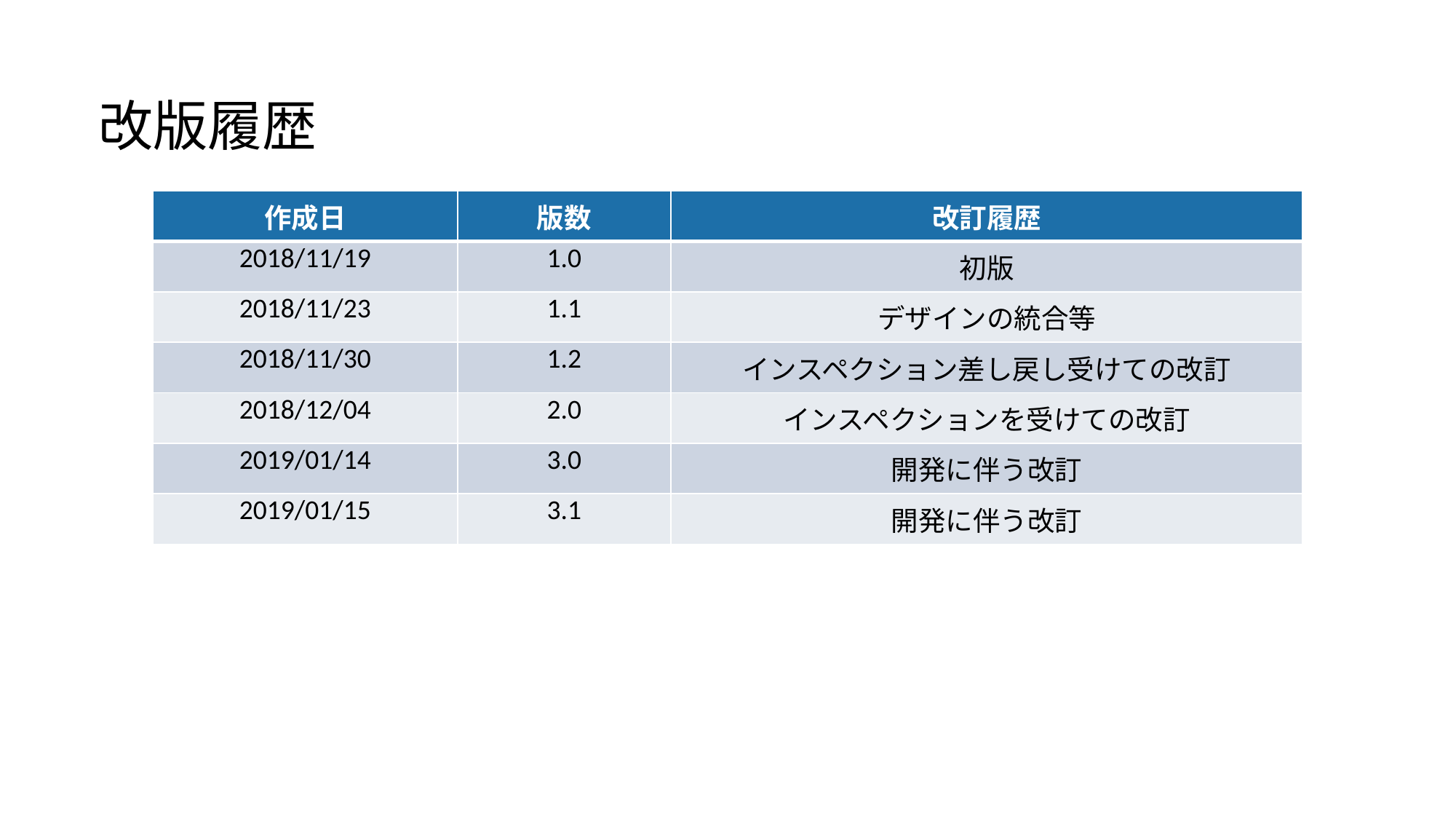

改版履歴
| 作成日 | 版数 | 改訂履歴 |
| --- | --- | --- |
| 2018/11/19 | 1.0 | 初版 |
| 2018/11/23 | 1.1 | デザインの統合等 |
| 2018/11/30 | 1.2 | インスペクション差し戻し受けての改訂 |
| 2018/12/04 | 2.0 | インスペクションを受けての改訂 |
| 2019/01/14 | 3.0 | 開発に伴う改訂 |
| 2019/01/15 | 3.1 | 開発に伴う改訂 |